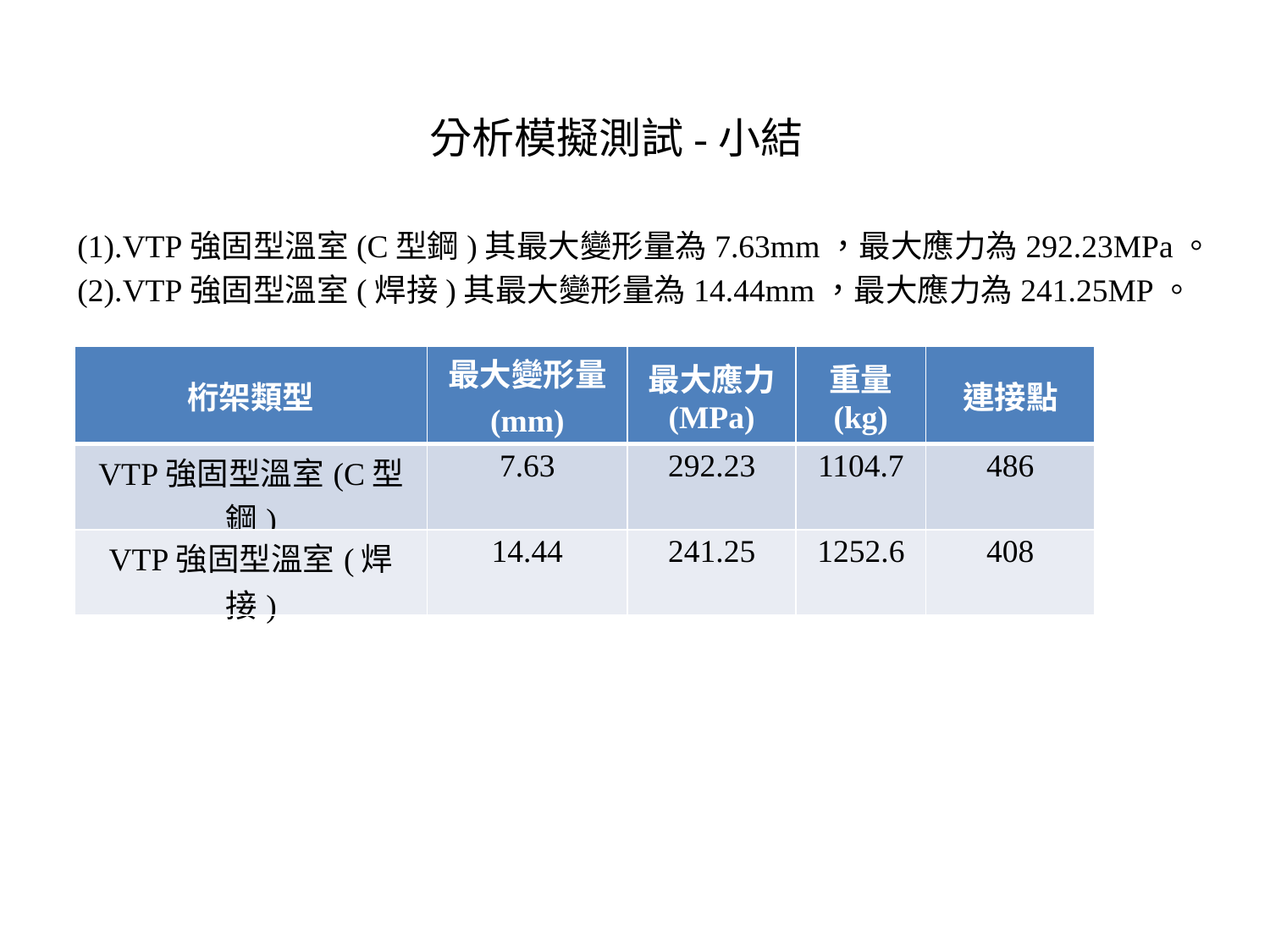

分析模擬測試-小結
(1).VTP強固型溫室(C型鋼)其最大變形量為7.63mm，最大應力為292.23MPa。
(2).VTP強固型溫室(焊接)其最大變形量為14.44mm，最大應力為241.25MP。
| 桁架類型 | 最大變形量 (mm) | 最大應力 (MPa) | 重量 (kg) | 連接點 |
| --- | --- | --- | --- | --- |
| VTP強固型溫室(C型鋼) | 7.63 | 292.23 | 1104.7 | 486 |
| VTP強固型溫室(焊接) | 14.44 | 241.25 | 1252.6 | 408 |